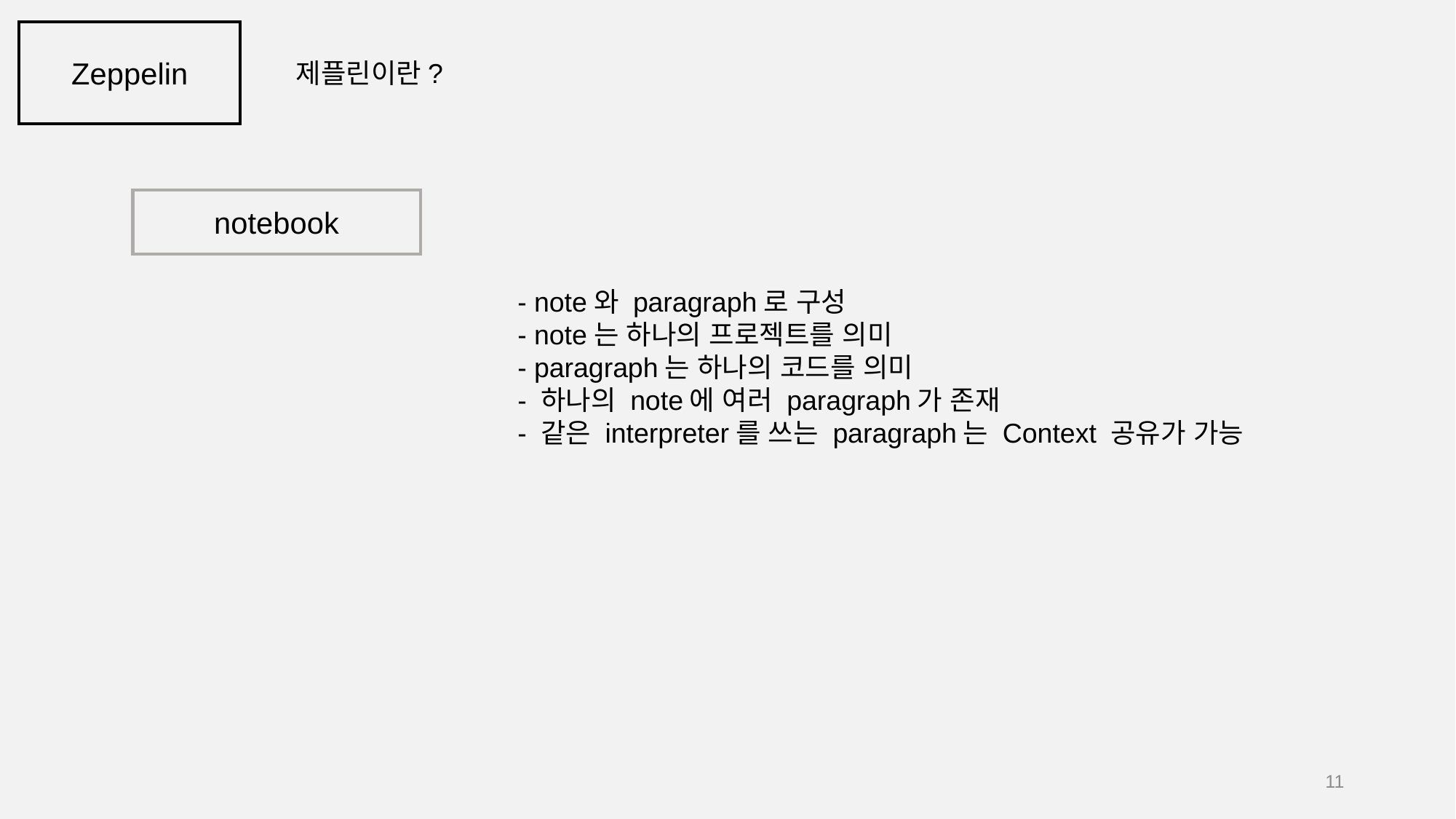

Zeppelin
제플린이란?
notebook
- note와 paragraph로 구성
- note는 하나의 프로젝트를 의미
- paragraph는 하나의 코드를 의미
- 하나의 note에 여러 paragraph가 존재
- 같은 interpreter를 쓰는 paragraph는 Context 공유가 가능
   '"
11